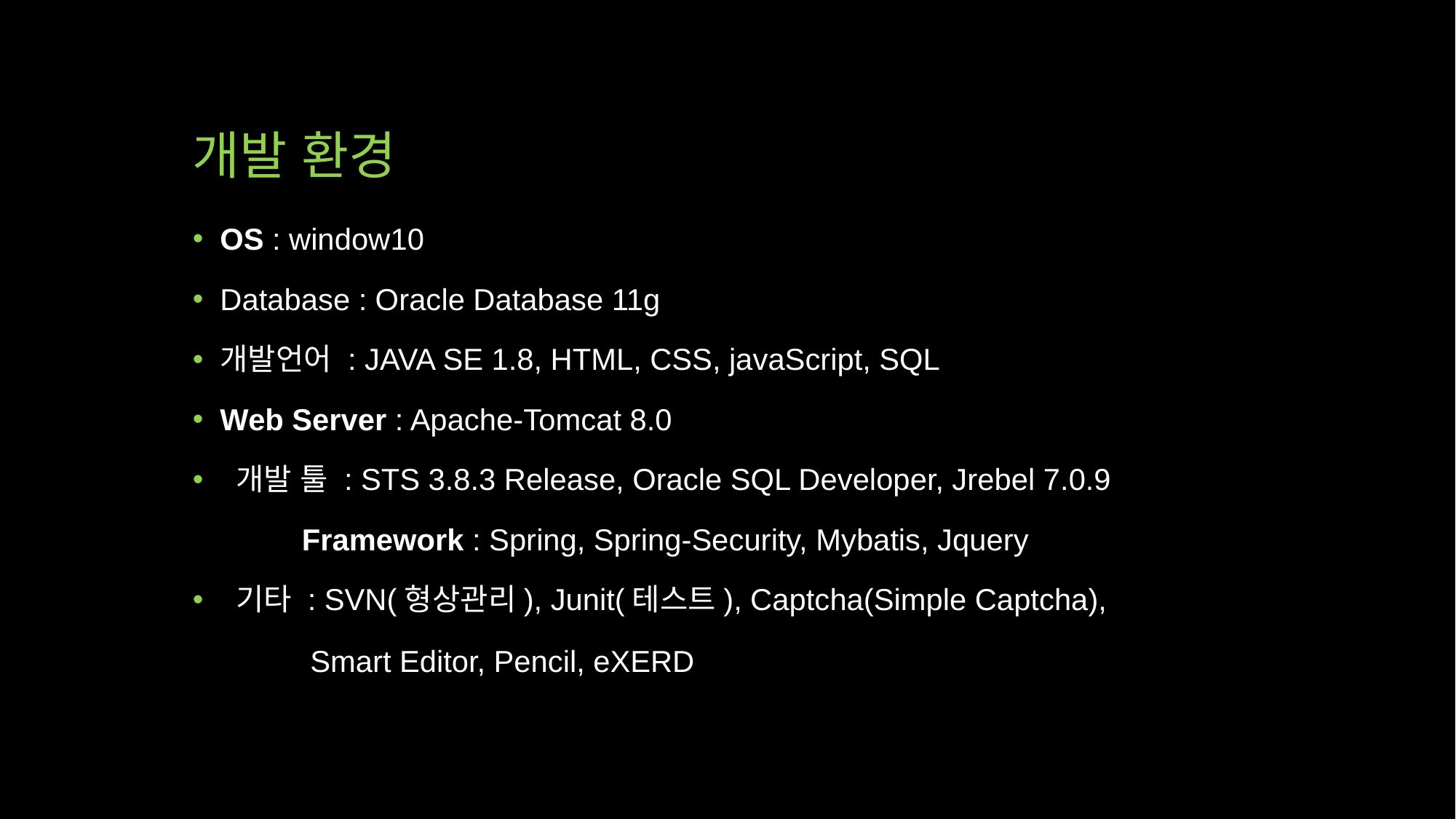

# 개발 환경
OS : window10
Database : Oracle Database 11g
개발언어 : JAVA SE 1.8, HTML, CSS, javaScript, SQL
Web Server : Apache-Tomcat 8.0
 개발 툴 : STS 3.8.3 Release, Oracle SQL Developer, Jrebel 7.0.9
	Framework : Spring, Spring-Security, Mybatis, Jquery
 기타 : SVN(형상관리), Junit(테스트), Captcha(Simple Captcha),
   	 Smart Editor, Pencil, eXERD